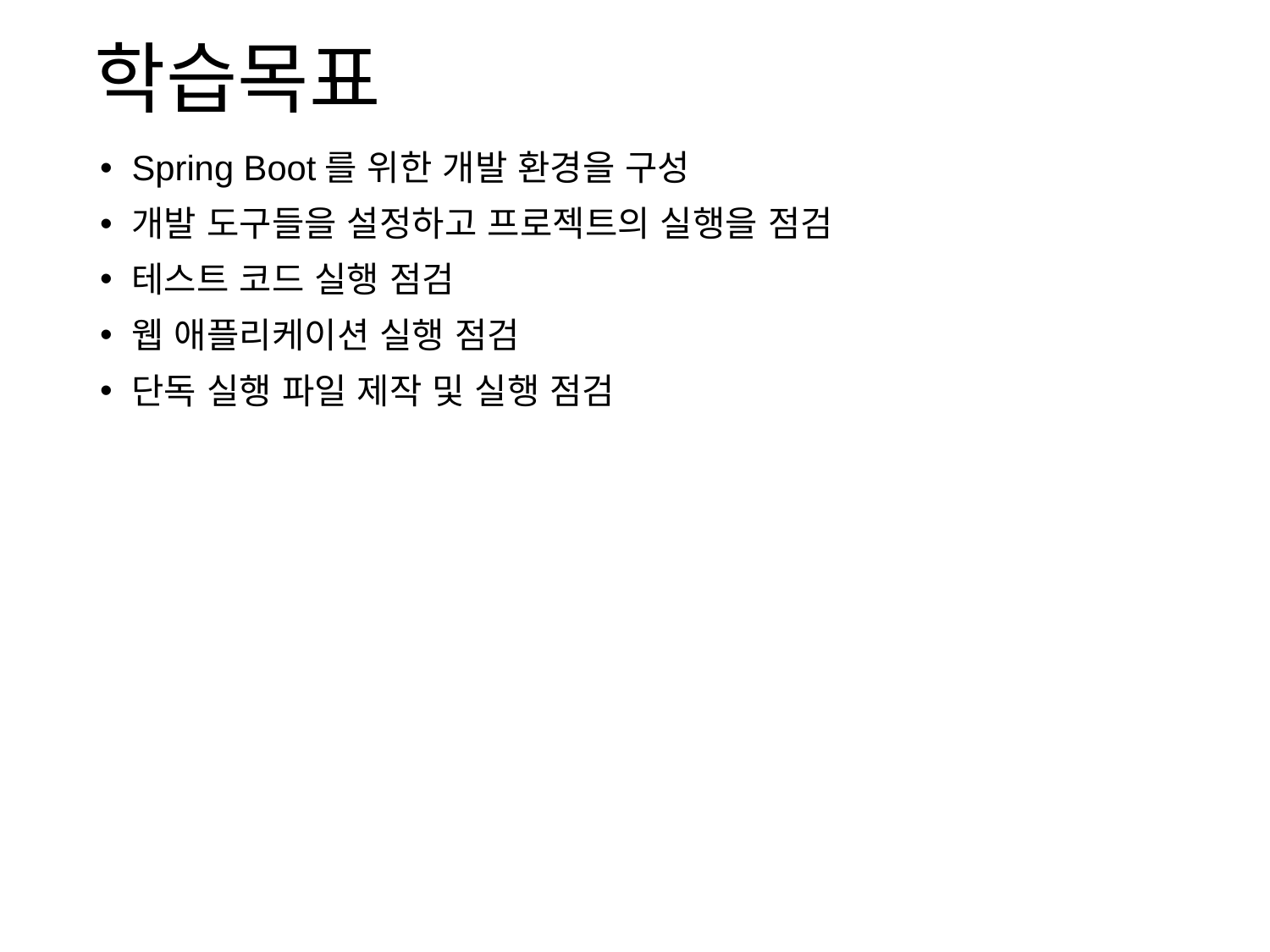

# 학습목표
Spring Boot를 위한 개발 환경을 구성
개발 도구들을 설정하고 프로젝트의 실행을 점검
테스트 코드 실행 점검
웹 애플리케이션 실행 점검
단독 실행 파일 제작 및 실행 점검